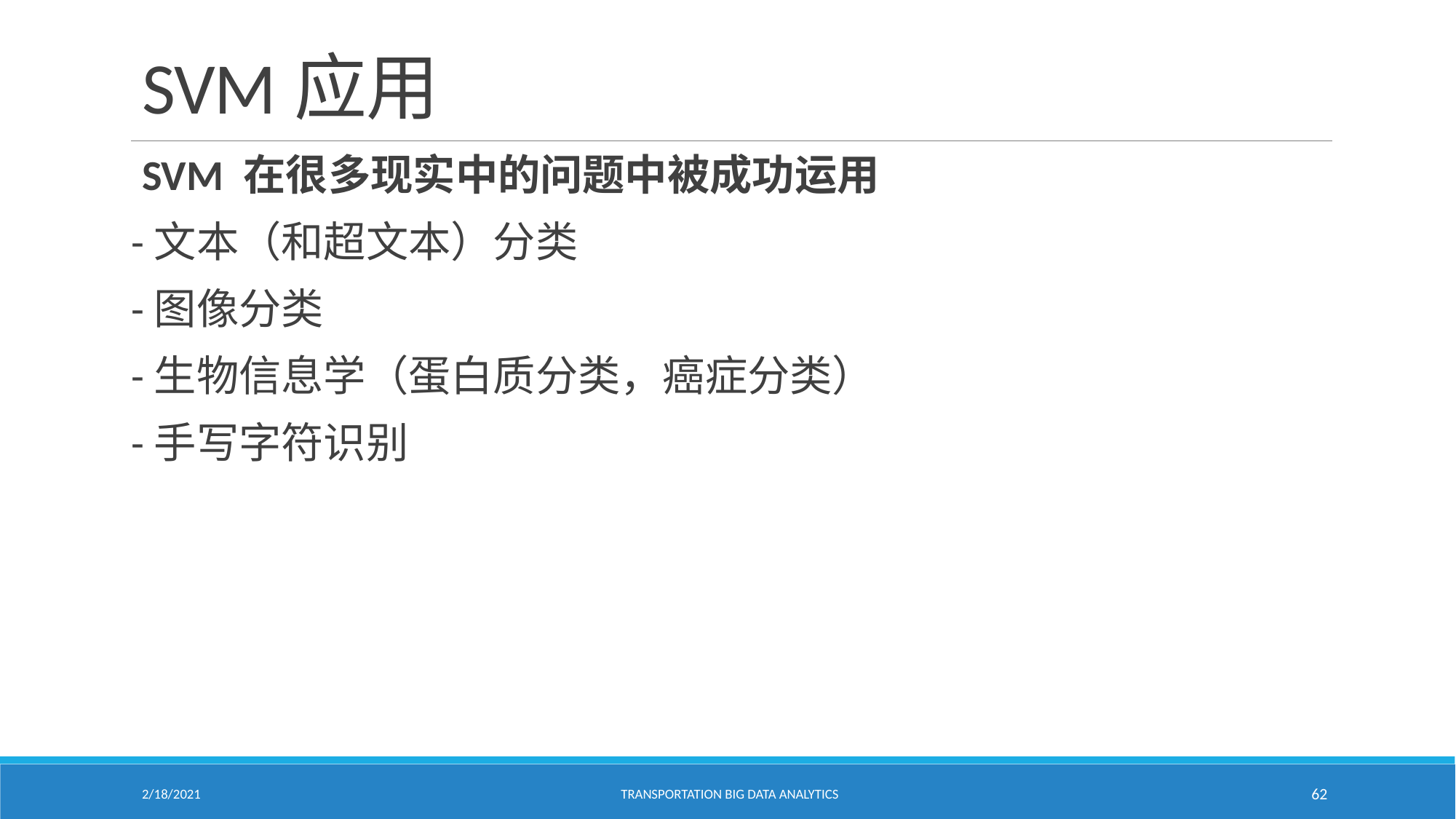

# SVM应用
SVM 在很多现实中的问题中被成功运用
-文本（和超文本）分类
-图像分类
-生物信息学（蛋白质分类，癌症分类）
-手写字符识别
2/18/2021
Transportation Big Data Analytics
62